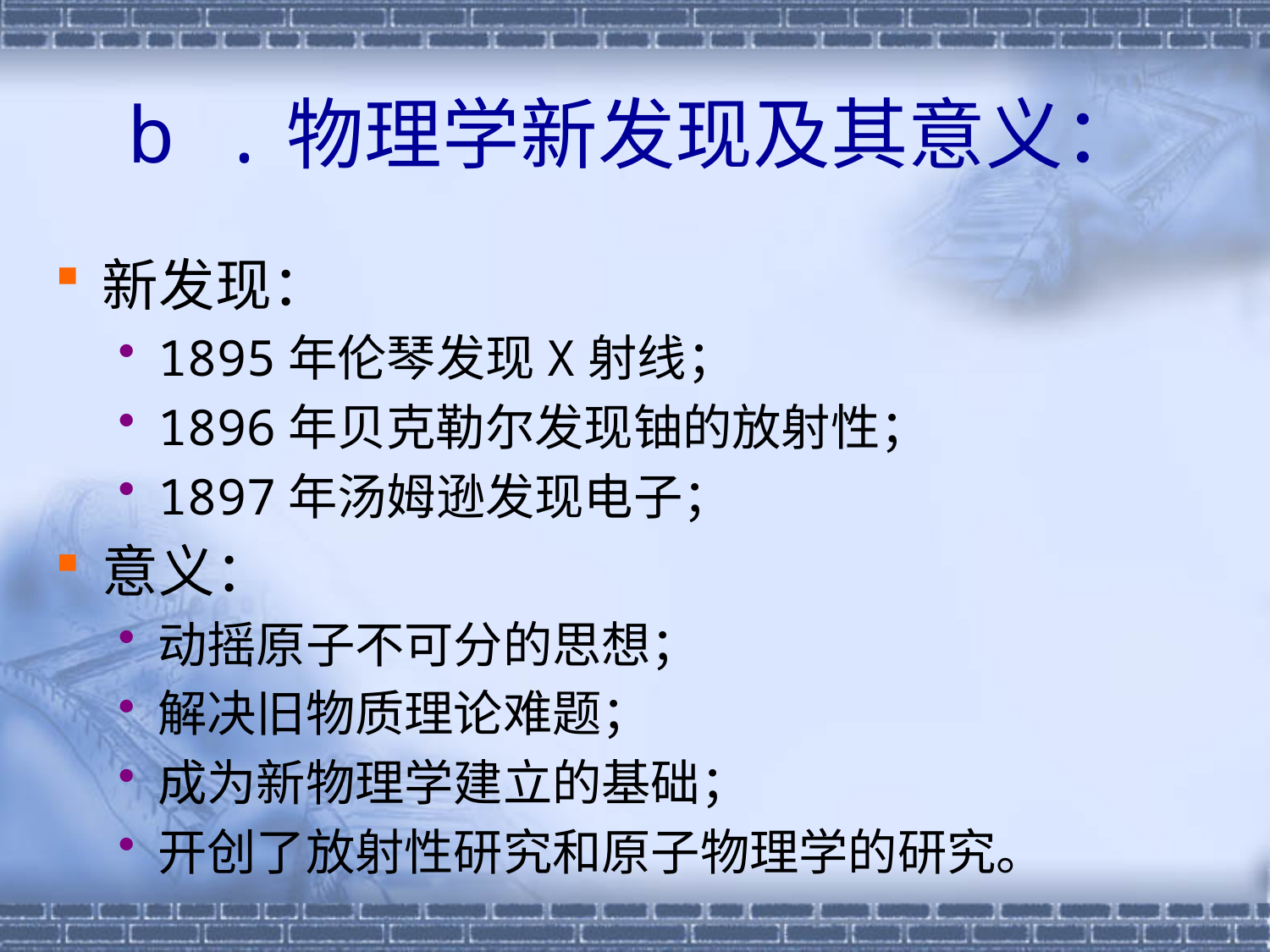

# b .物理学新发现及其意义：
新发现：
1895年伦琴发现X射线；
1896年贝克勒尔发现铀的放射性；
1897年汤姆逊发现电子；
意义：
动摇原子不可分的思想；
解决旧物质理论难题；
成为新物理学建立的基础；
开创了放射性研究和原子物理学的研究。